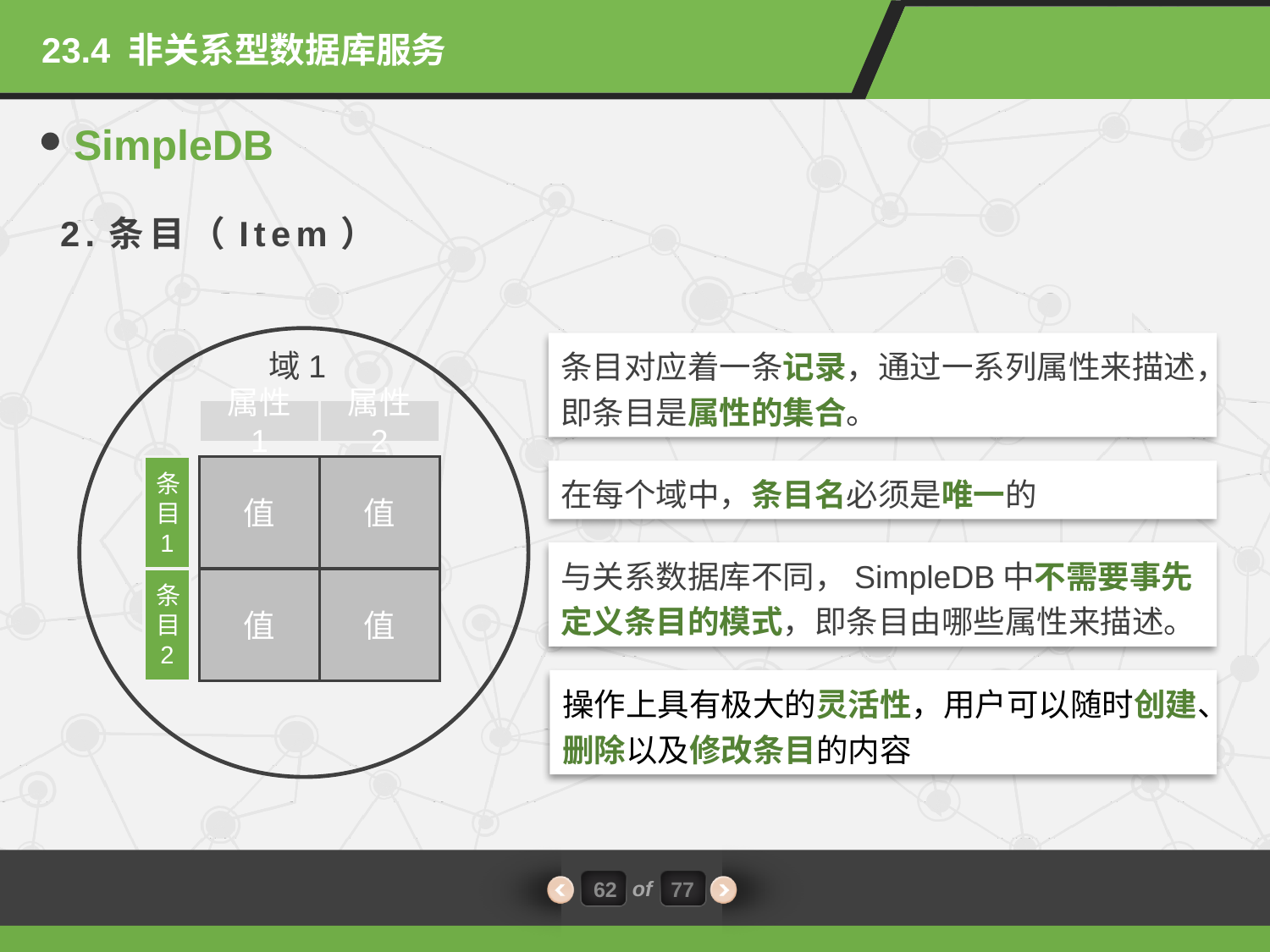

23.4 非关系型数据库服务
SimpleDB

2.条目（Item）

域1
属性 1
属性 2
条目1
条目2
值
值
值
值
条目对应着一条记录，通过一系列属性来描述，即条目是属性的集合。
在每个域中，条目名必须是唯一的
与关系数据库不同，SimpleDB中不需要事先定义条目的模式，即条目由哪些属性来描述。
操作上具有极大的灵活性，用户可以随时创建、删除以及修改条目的内容
62